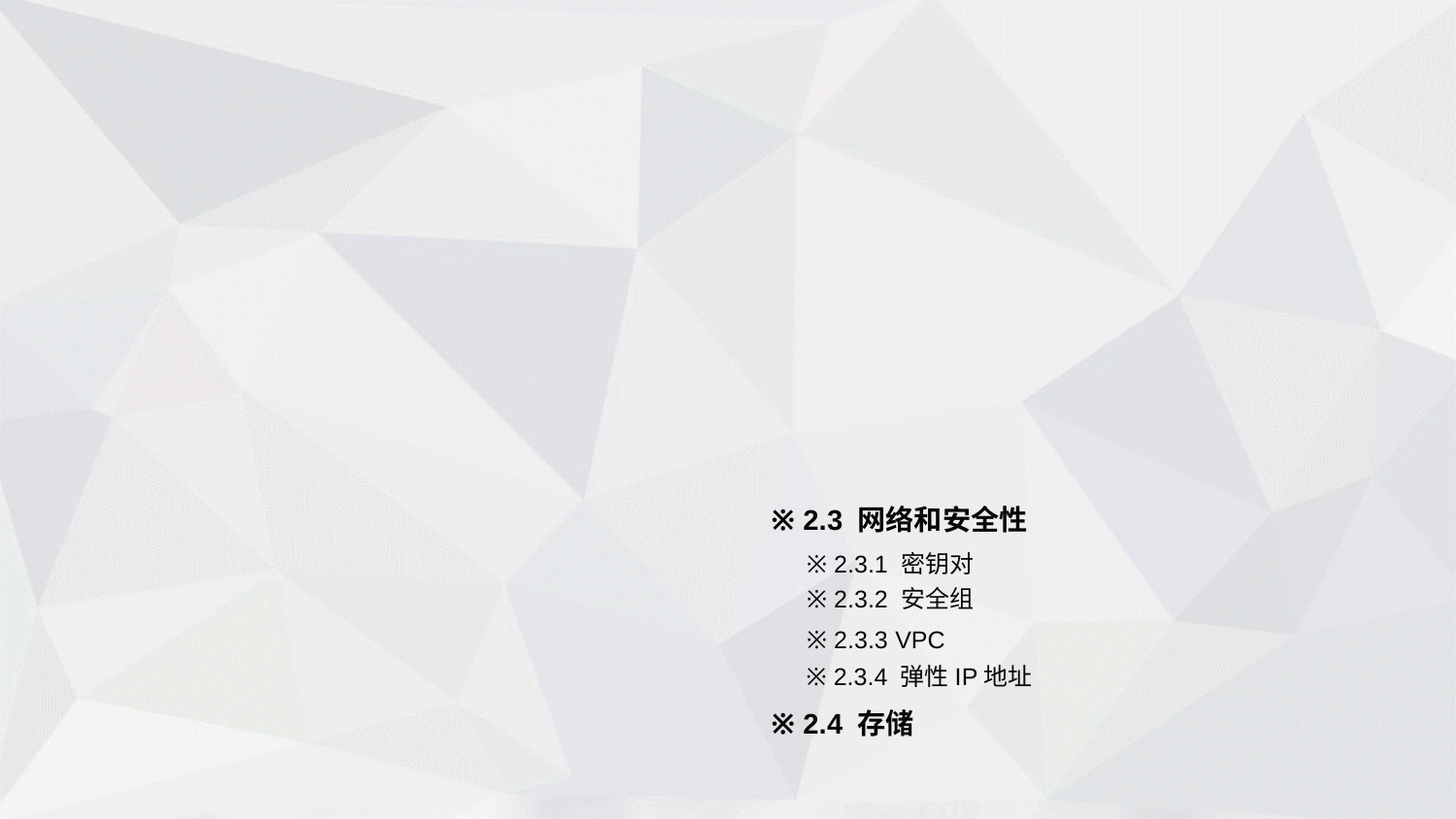

※ 2.3 网络和安全性
※ 2.3.1 密钥对
※ 2.3.2 安全组
※ 2.3.3 VPC
※ 2.3.4 弹性IP地址
※ 2.4 存储